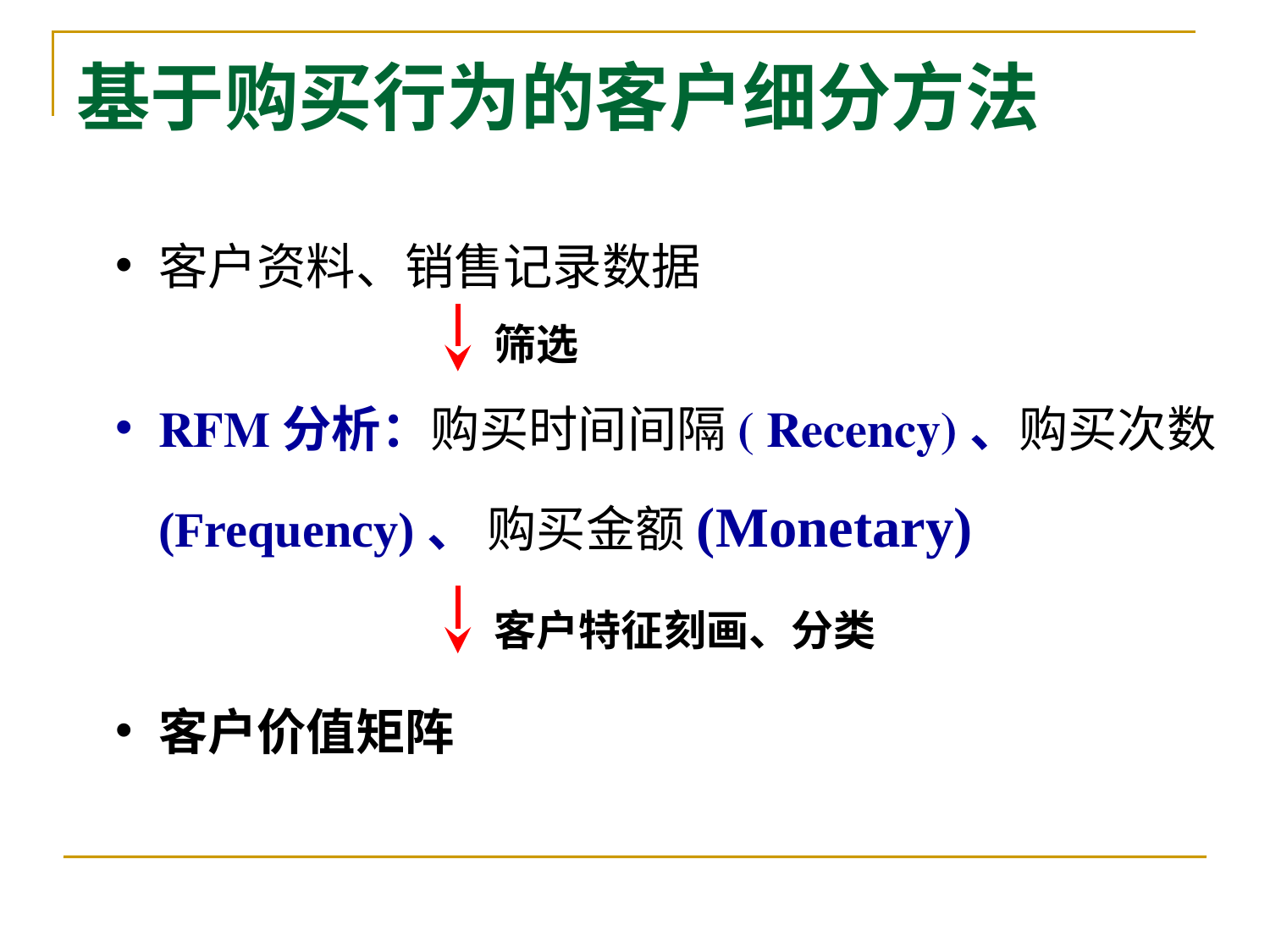

# 基于购买行为的客户细分方法
客户资料、销售记录数据
筛选
RFM分析：购买时间间隔( Recency)、购买次数(Frequency)、 购买金额(Monetary)

客户特征刻画、分类
客户价值矩阵